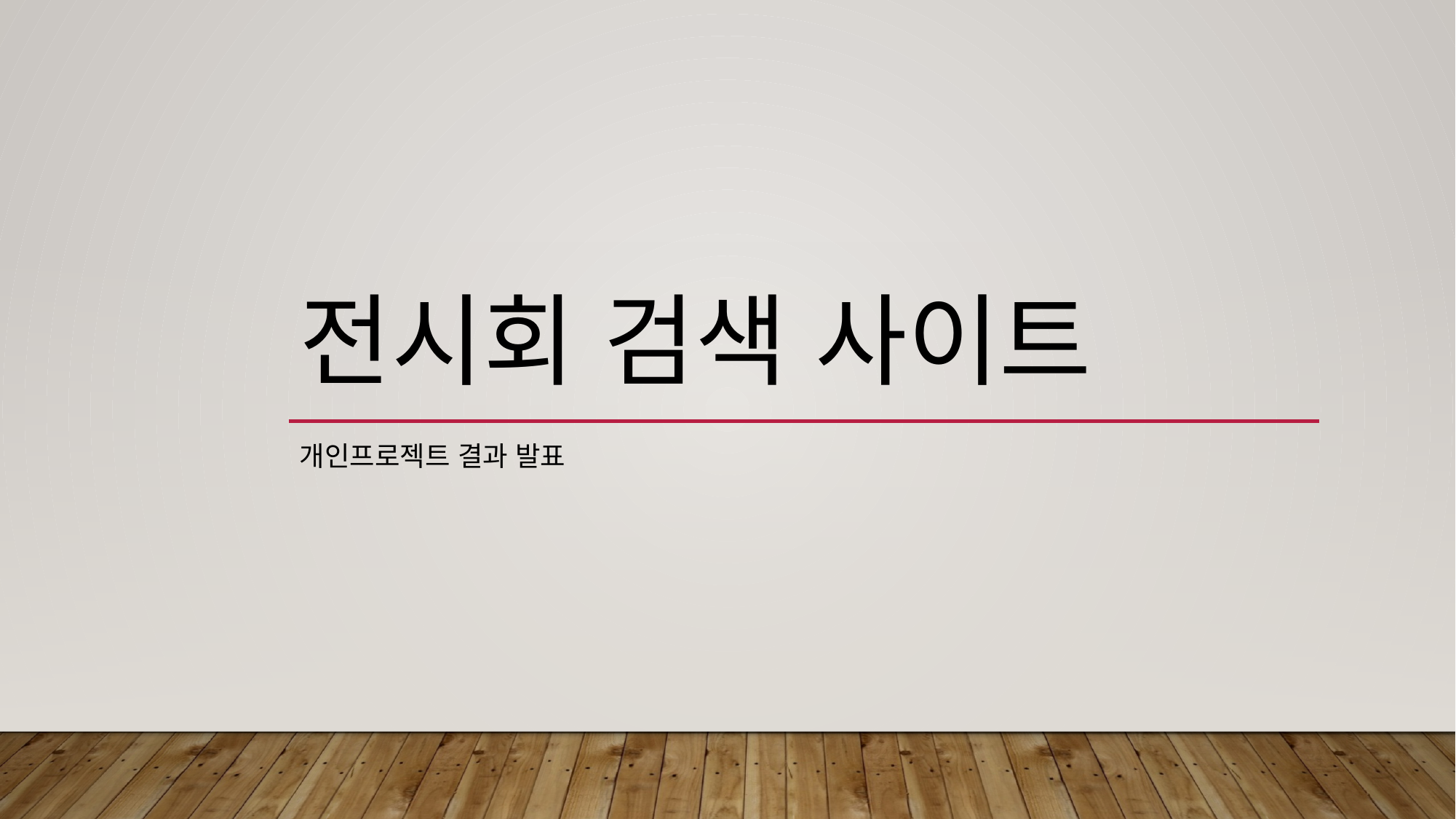

# 전시회 검색 사이트
개인프로젝트 결과 발표